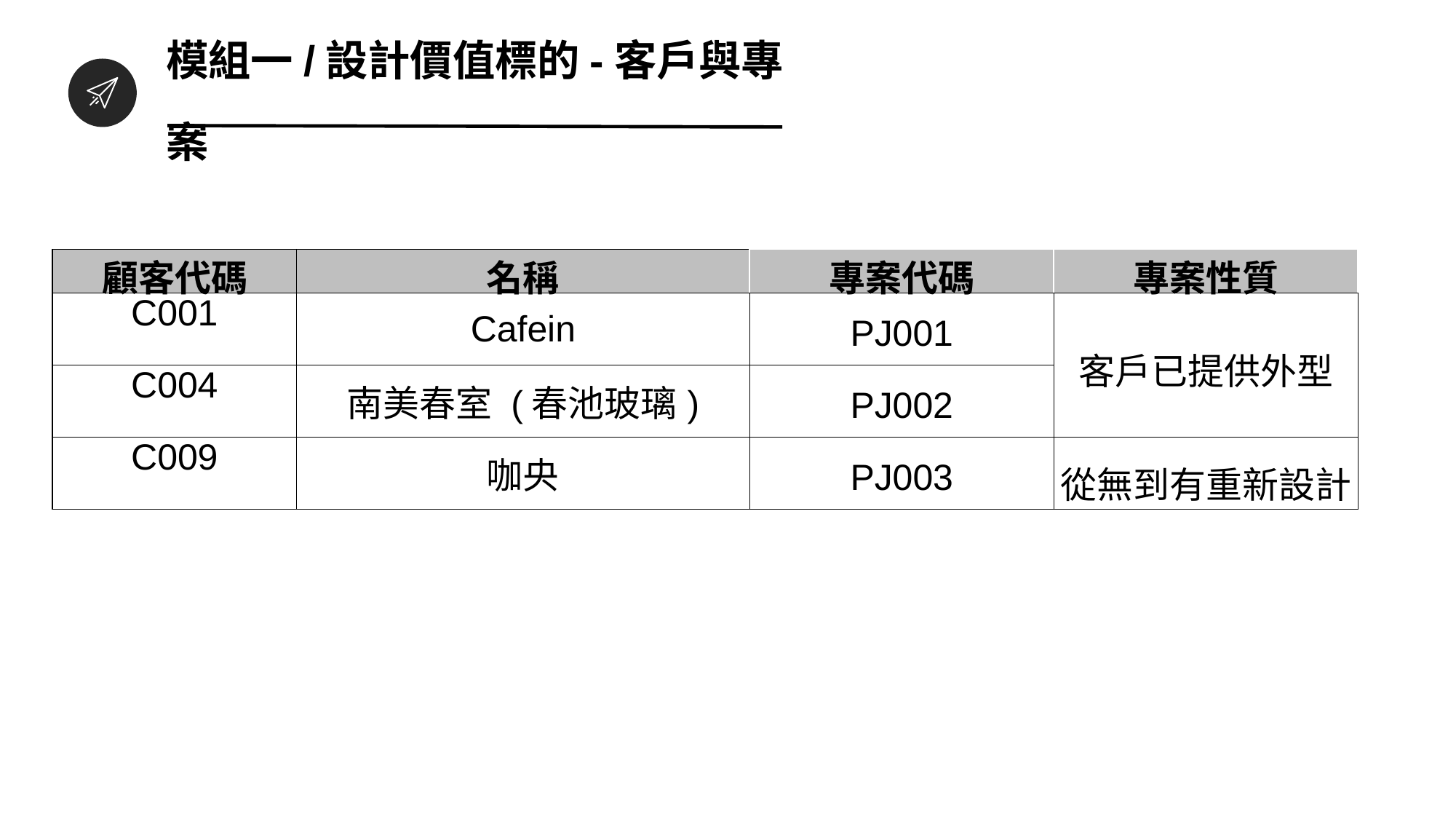

模組一/設計價值標的-客戶與專案

| 顧客代碼 | 名稱 | 專案代碼 | 專案性質 |
| --- | --- | --- | --- |
| C001 | Cafein | PJ001 | 客戶已提供外型 |
| C004 | 南美春室 (春池玻璃) | PJ002 |  |
| C009 | 咖央 | PJ003 | 從無到有重新設計 |